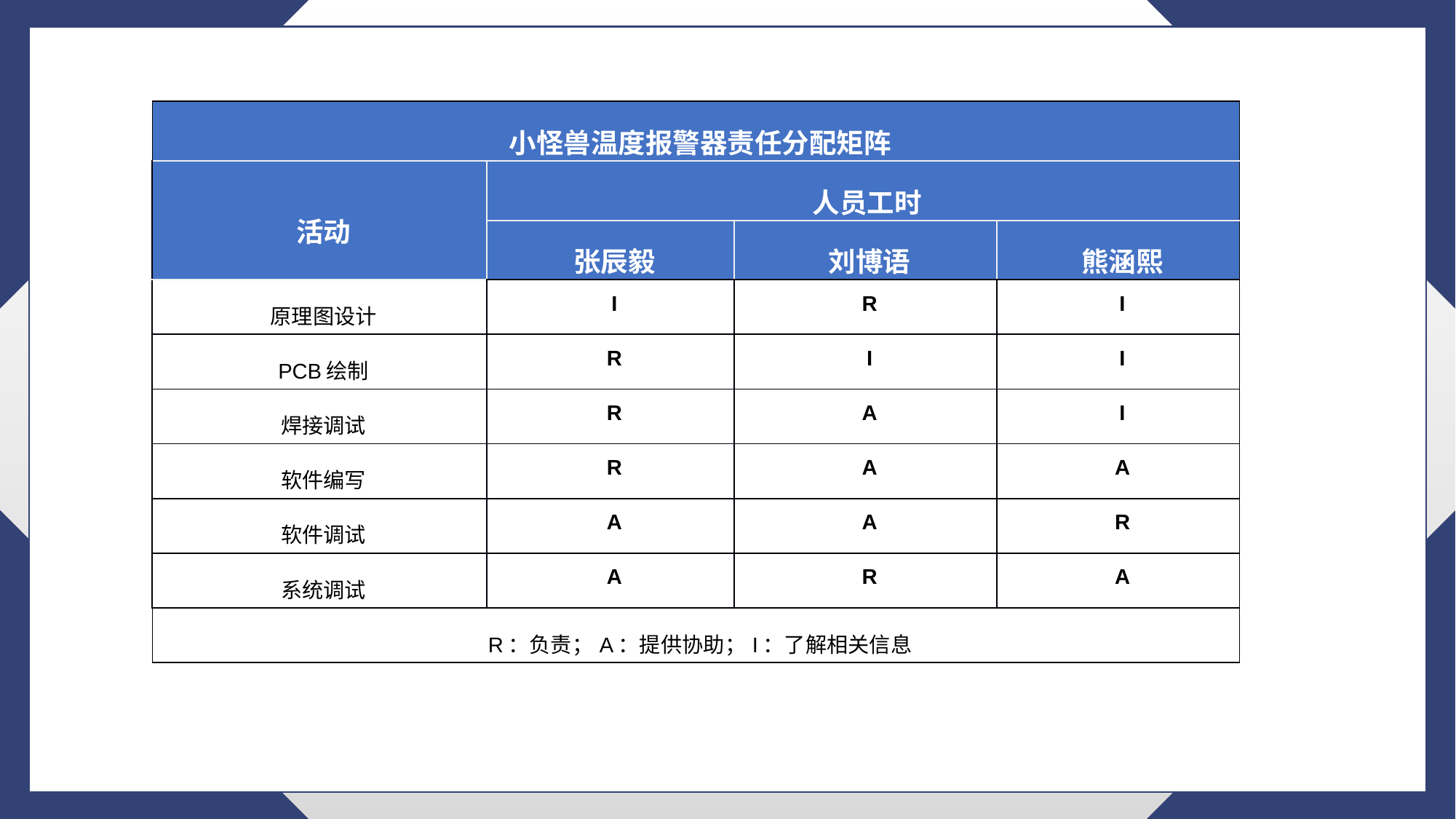

| 小怪兽温度报警器责任分配矩阵 |  |  |  |
| --- | --- | --- | --- |
| 活动 | 人员工时 |  |  |
|  | 张辰毅 | 刘博语 | 熊涵熙 |
| 原理图设计 | I | R | I |
| PCB绘制 | R | I | I |
| 焊接调试 | R | A | I |
| 软件编写 | R | A | A |
| 软件调试 | A | A | R |
| 系统调试 | A | R | A |
| R：负责；A：提供协助；I：了解相关信息 |  |  |  |